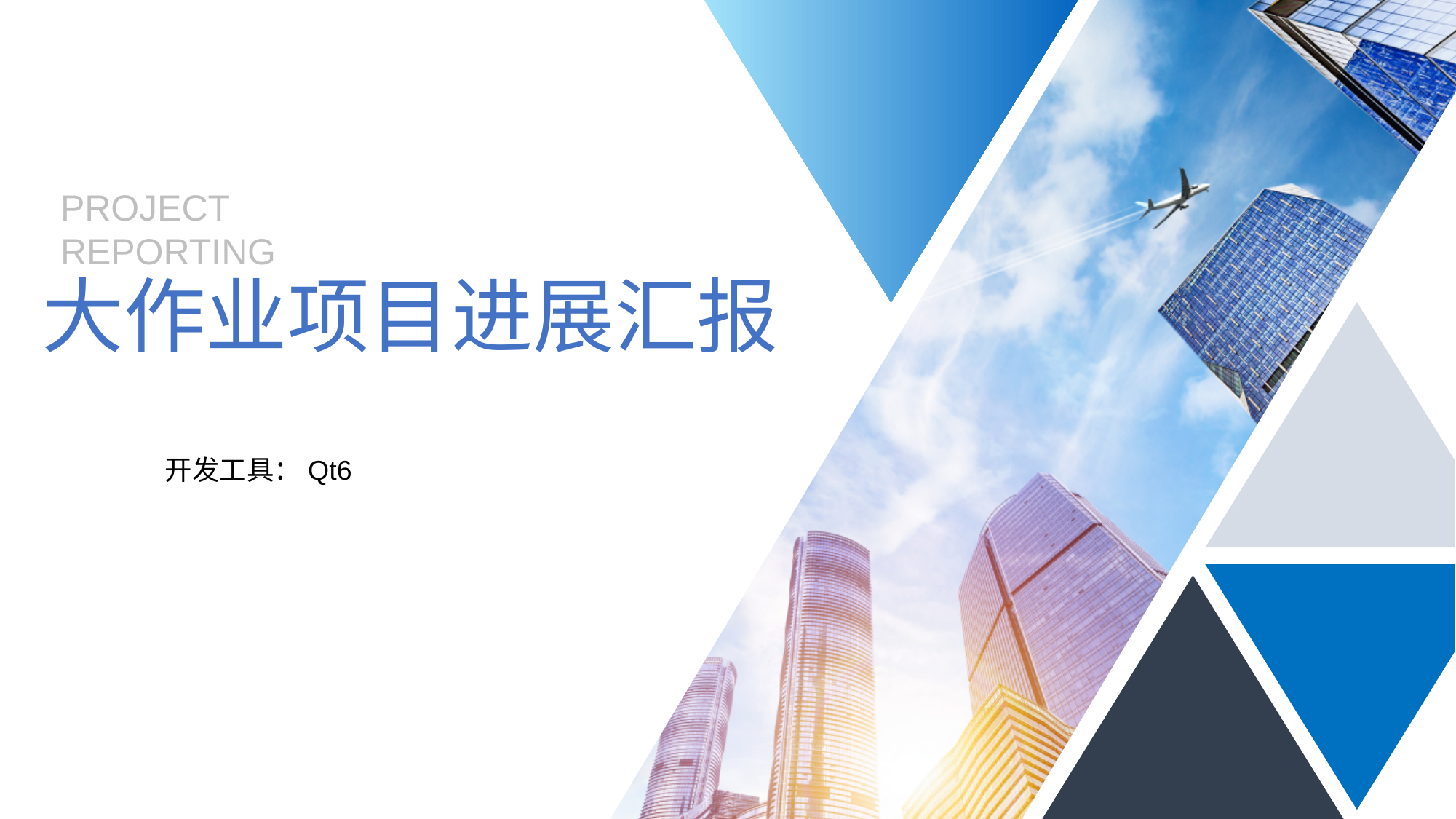

Project reporting
大作业项目进展汇报
项目进度 丨 项目展示   丨数据分析 丨 未来计划

开发工具：Qt6